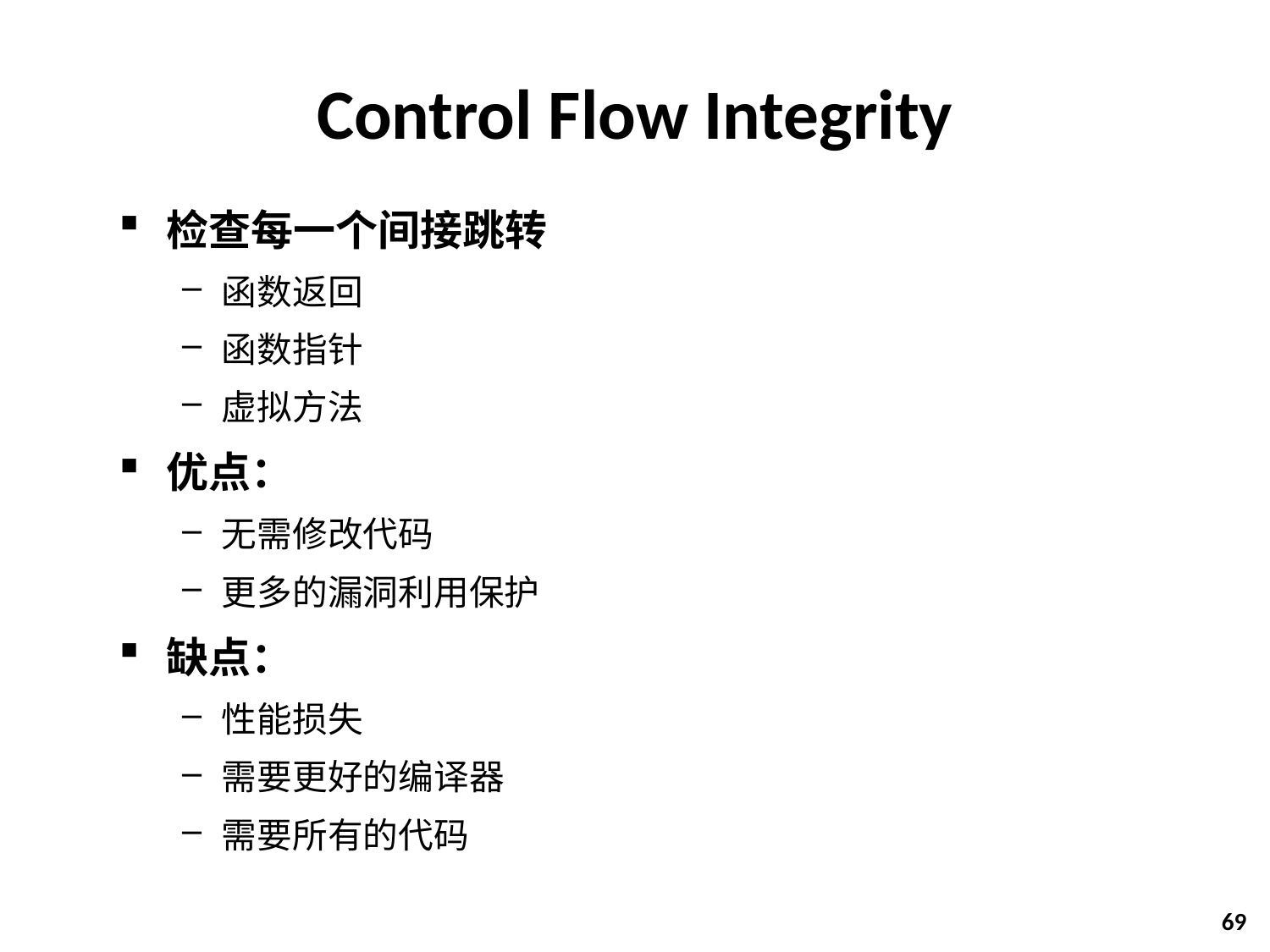

# Control Flow Integrity
检查每一个间接跳转
函数返回
函数指针
虚拟方法
优点：
无需修改代码
更多的漏洞利用保护
缺点：
性能损失
需要更好的编译器
需要所有的代码
69